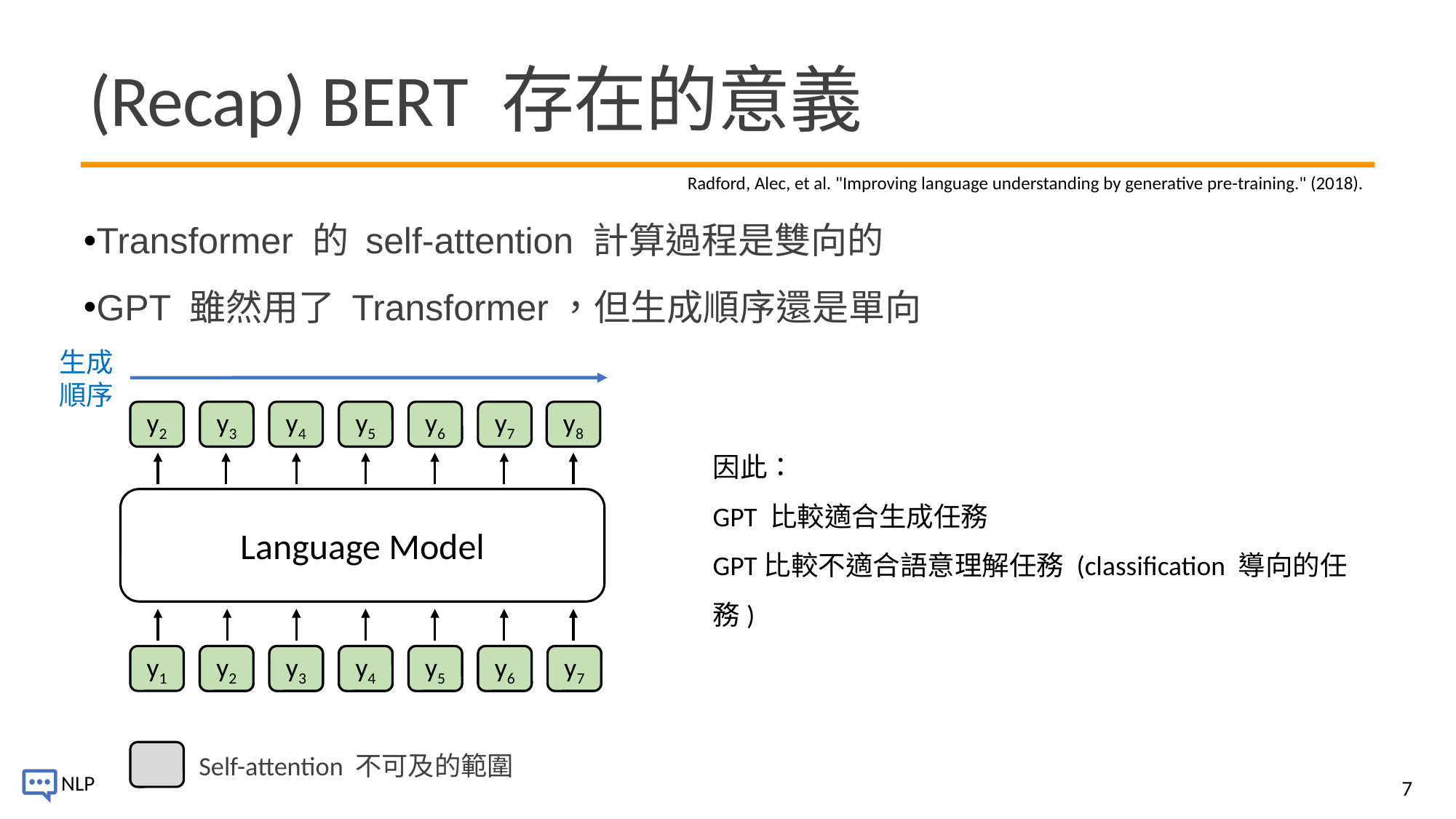

# (Recap) BERT 存在的意義
Radford, Alec, et al. "Improving language understanding by generative pre-training." (2018).
Transformer 的 self-attention 計算過程是雙向的
GPT 雖然用了 Transformer，但生成順序還是單向
生成順序
y2
y3
y4
y5
y6
y7
y8
因此：
GPT 比較適合生成任務
GPT比較不適合語意理解任務 (classification 導向的任務)
Language Model
y7
y6
y5
y4
y2
y3
y1

Self-attention 不可及的範圍
7